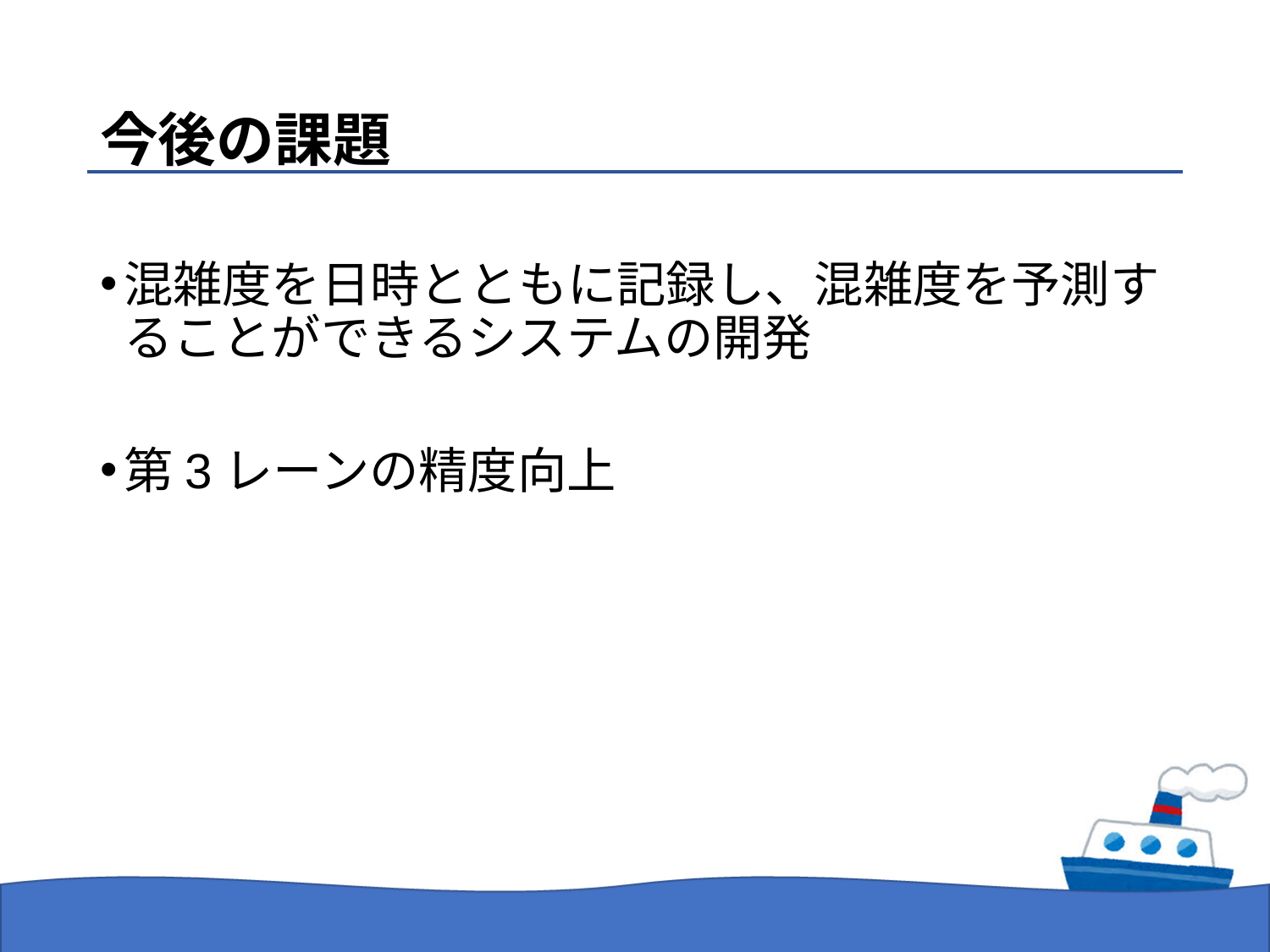

# 今後の課題
混雑度を日時とともに記録し、混雑度を予測することができるシステムの開発

第3レーンの精度向上